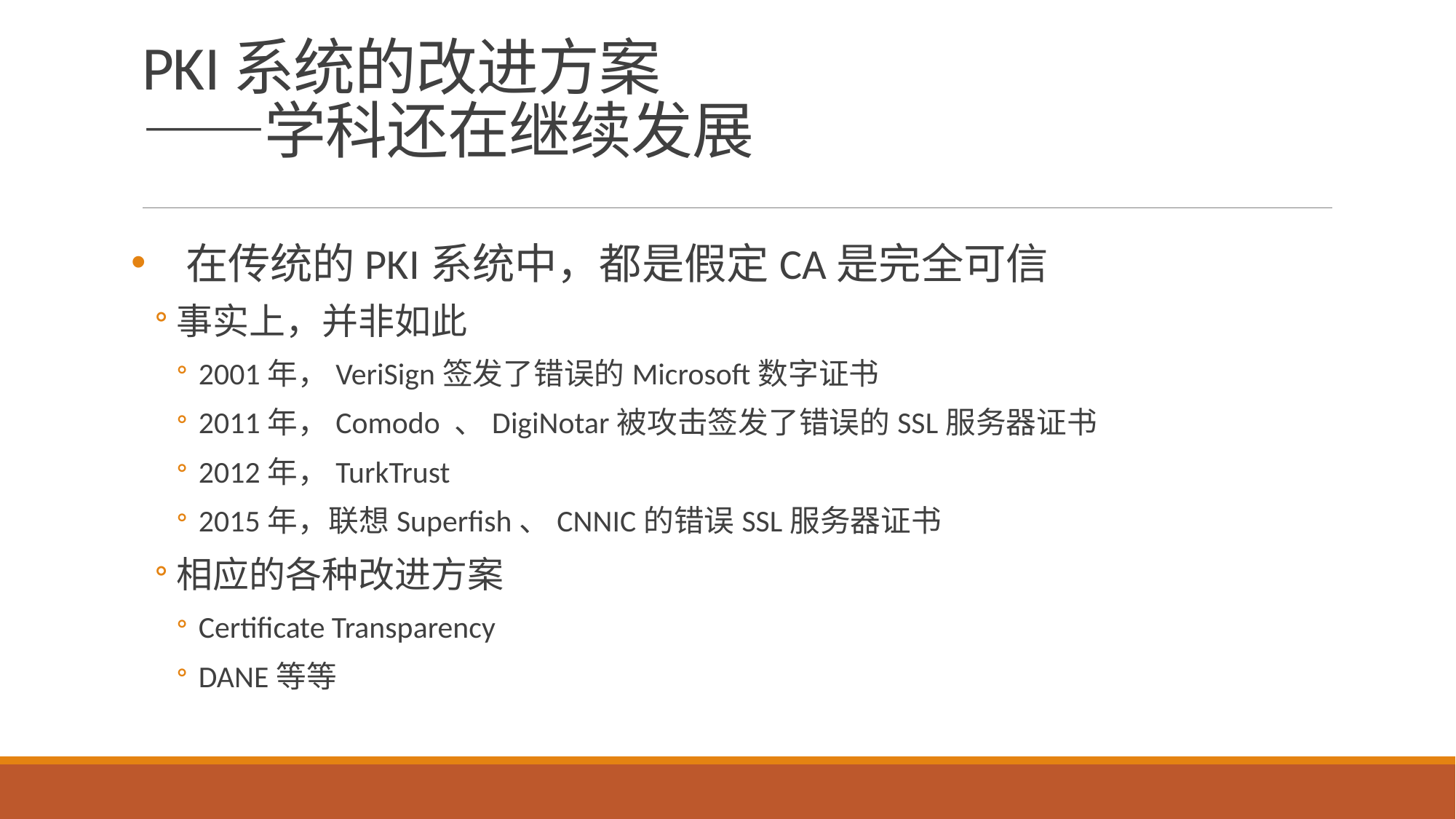

# PKI系统的改进方案 ——学科还在继续发展
在传统的PKI系统中，都是假定CA是完全可信
事实上，并非如此
2001年，VeriSign签发了错误的Microsoft数字证书
2011年，Comodo 、DigiNotar被攻击签发了错误的SSL服务器证书
2012年，TurkTrust
2015年，联想Superfish、CNNIC的错误SSL服务器证书
相应的各种改进方案
Certificate Transparency
DANE等等